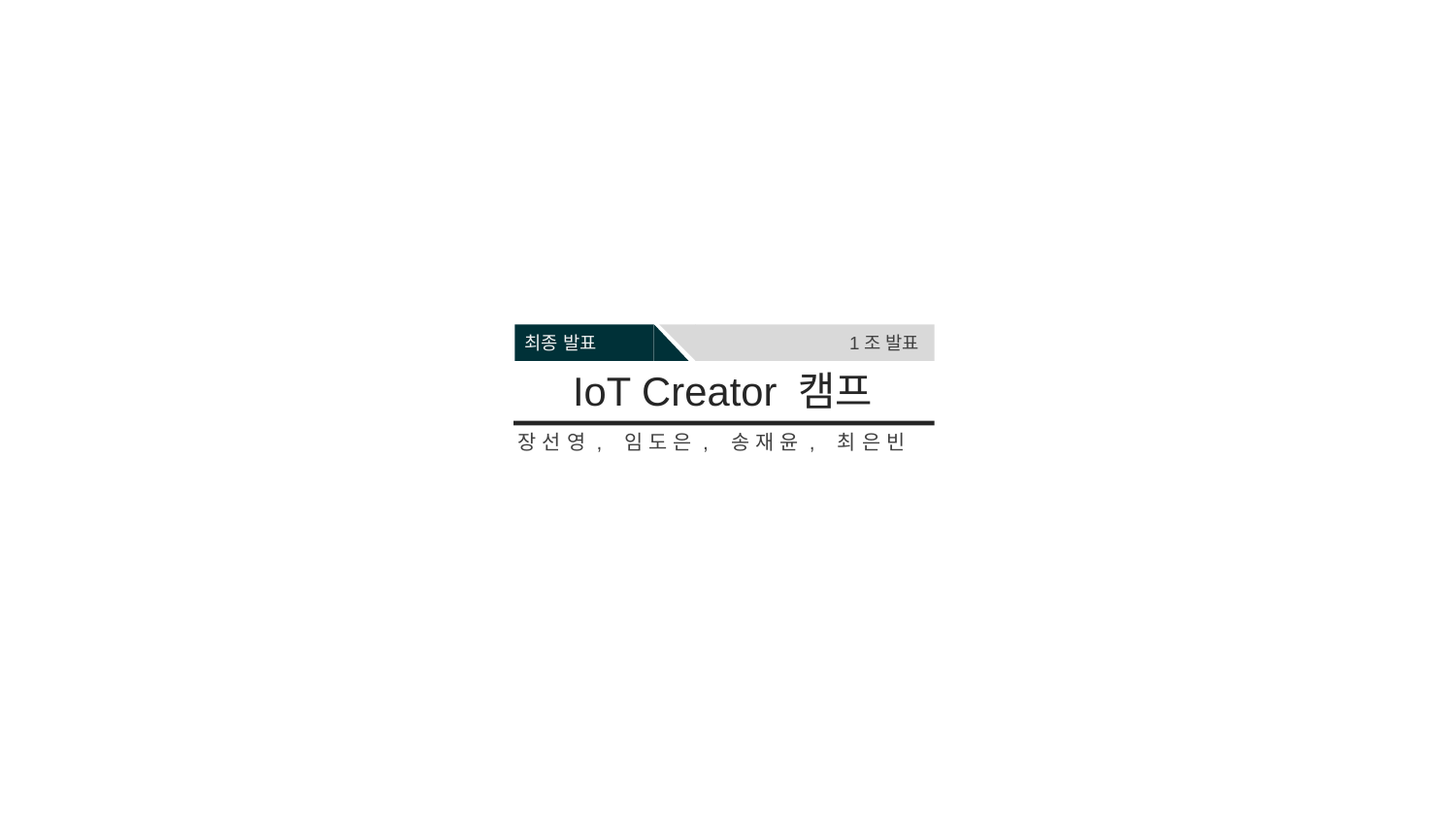

최종 발표

1조 발표

IoT Creator 캠프

장선영, 임도은, 송재윤, 최은빈